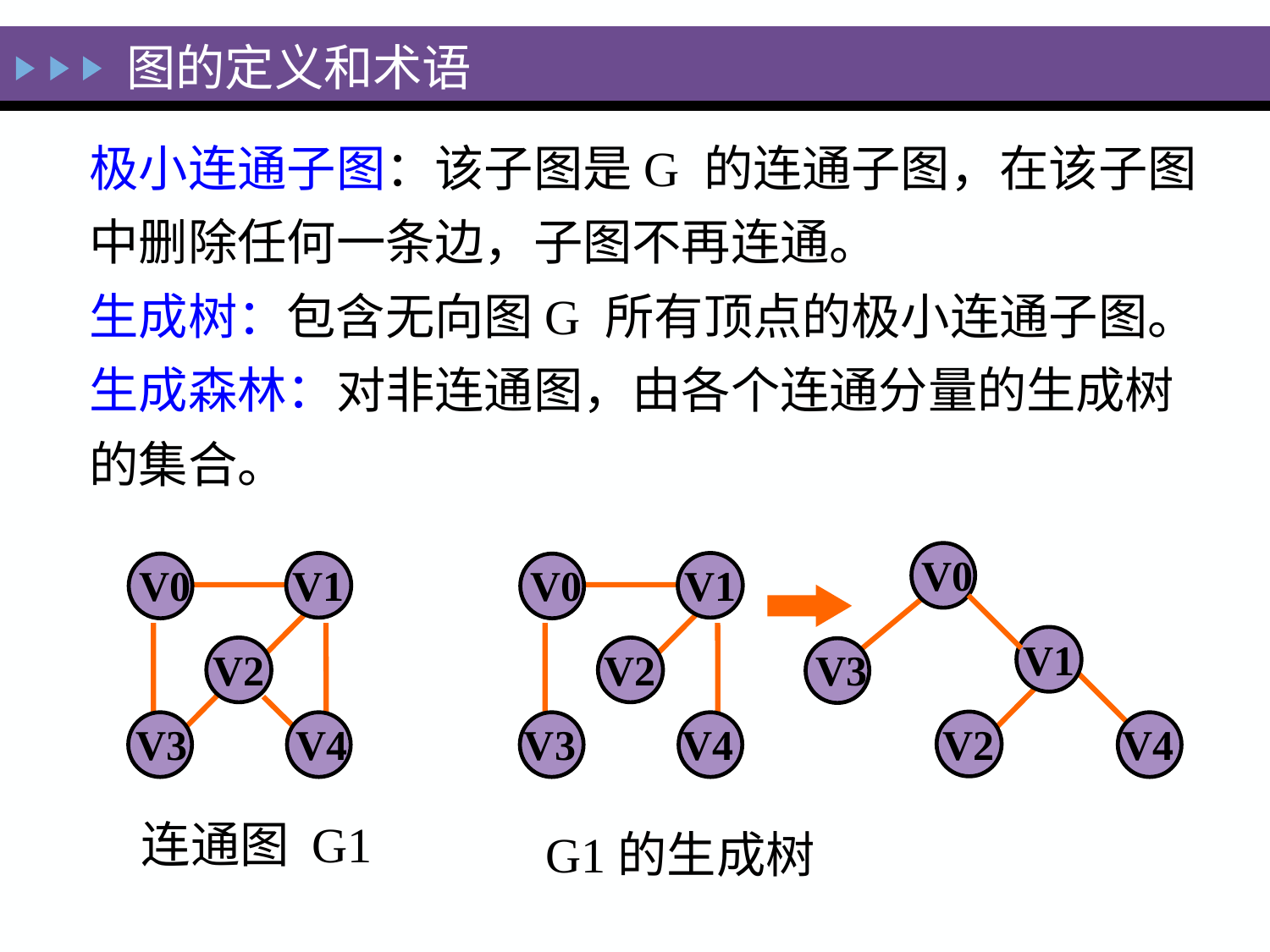

图的定义和术语
极小连通子图：该子图是G 的连通子图，在该子图中删除任何一条边，子图不再连通。
生成树：包含无向图G 所有顶点的极小连通子图。生成森林：对非连通图，由各个连通分量的生成树的集合。
 V0

 V1

 V3

 V2

 V4

 V0

 V1

 V2

 V3

 V4

 V0

 V1

 V2

 V3

 V4

连通图 G1
G1的生成树